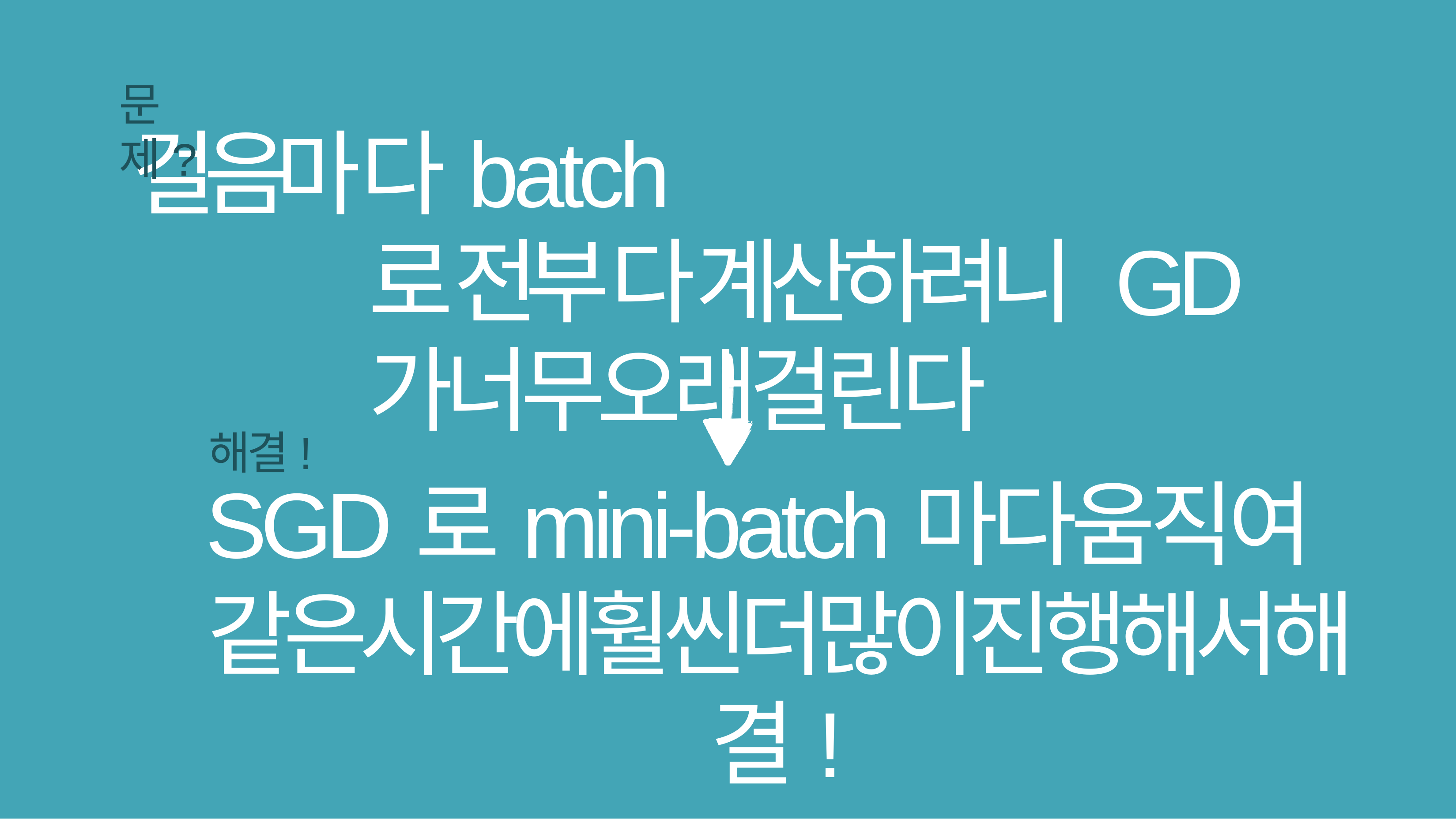

문제?
# 걸음마다batch로전부다계산하려니  GD가너무오래걸린다

해결!
SGD로mini-batch마다움직여
같은시간에훨씬더많이진행해서해결!